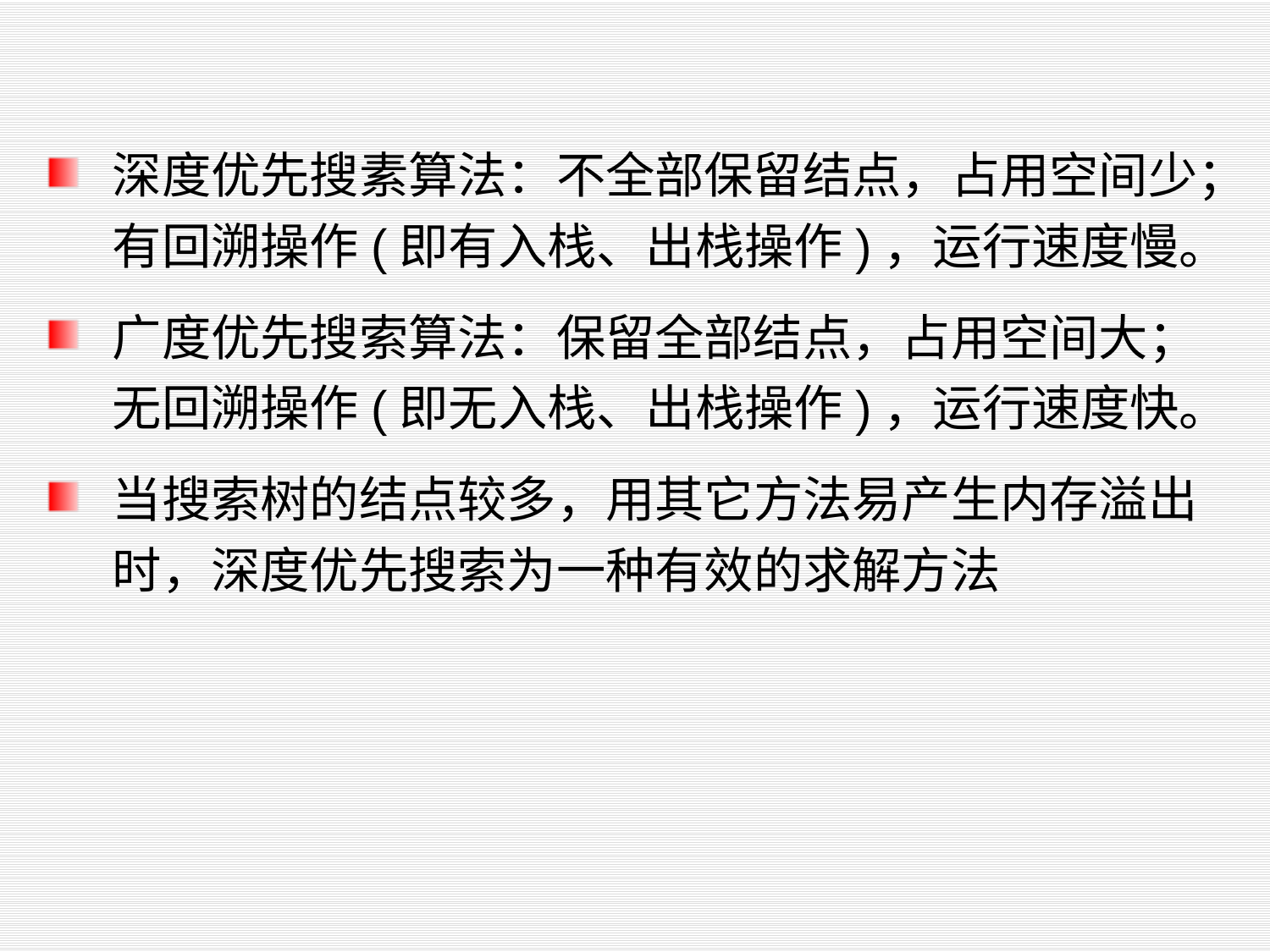

#
深度优先搜素算法：不全部保留结点，占用空间少；有回溯操作(即有入栈、出栈操作)，运行速度慢。
广度优先搜索算法：保留全部结点，占用空间大； 无回溯操作(即无入栈、出栈操作)，运行速度快。
当搜索树的结点较多，用其它方法易产生内存溢出时，深度优先搜索为一种有效的求解方法